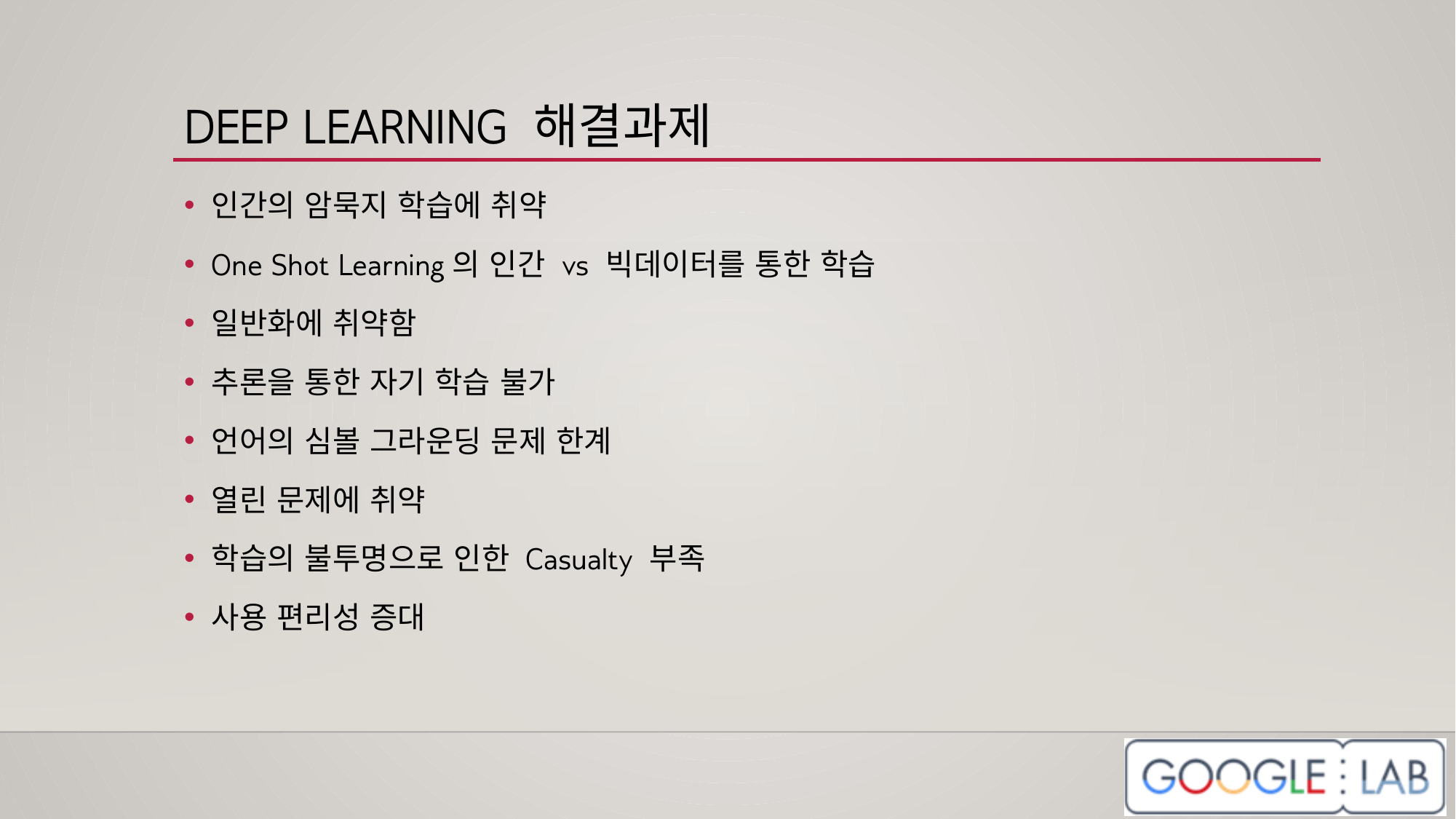

# DEEP LEARNING 해결과제
인간의 암묵지 학습에 취약
One Shot Learning의 인간 vs 빅데이터를 통한 학습
일반화에 취약함
추론을 통한 자기 학습 불가
언어의 심볼 그라운딩 문제 한계
열린 문제에 취약
학습의 불투명으로 인한 Casualty 부족
사용 편리성 증대